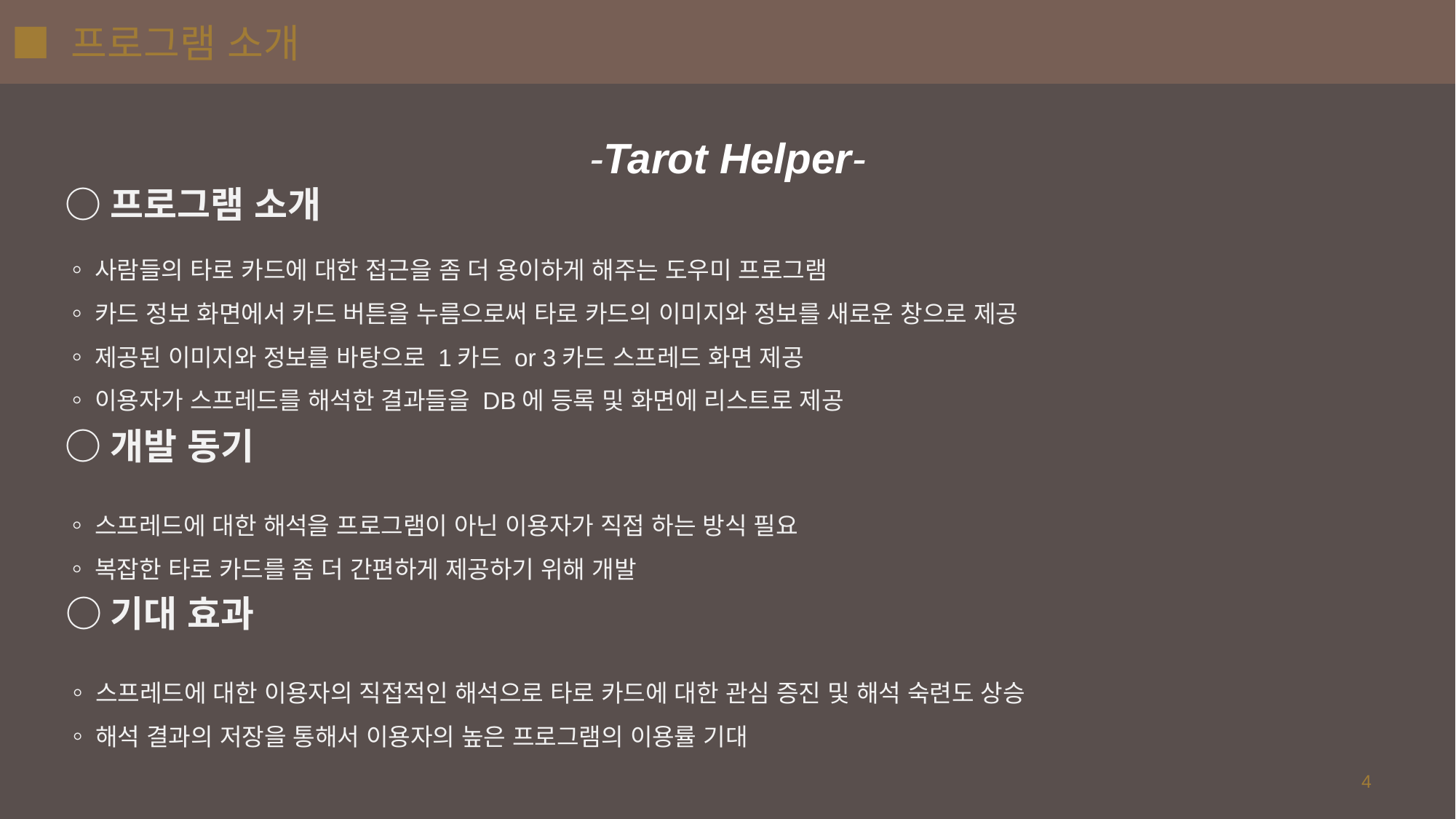

# ■ 프로그램 소개
-Tarot Helper-
○프로그램 소개

◦사람들의 타로 카드에 대한 접근을 좀 더 용이하게 해주는 도우미 프로그램
◦카드 정보 화면에서 카드 버튼을 누름으로써 타로 카드의 이미지와 정보를 새로운 창으로 제공
◦제공된 이미지와 정보를 바탕으로 1카드 or 3카드 스프레드 화면 제공
◦이용자가 스프레드를 해석한 결과들을 DB에 등록 및 화면에 리스트로 제공
○개발 동기

◦스프레드에 대한 해석을 프로그램이 아닌 이용자가 직접 하는 방식 필요
◦복잡한 타로 카드를 좀 더 간편하게 제공하기 위해 개발
○기대 효과

◦스프레드에 대한 이용자의 직접적인 해석으로 타로 카드에 대한 관심 증진 및 해석 숙련도 상승
◦해석 결과의 저장을 통해서 이용자의 높은 프로그램의 이용률 기대
4